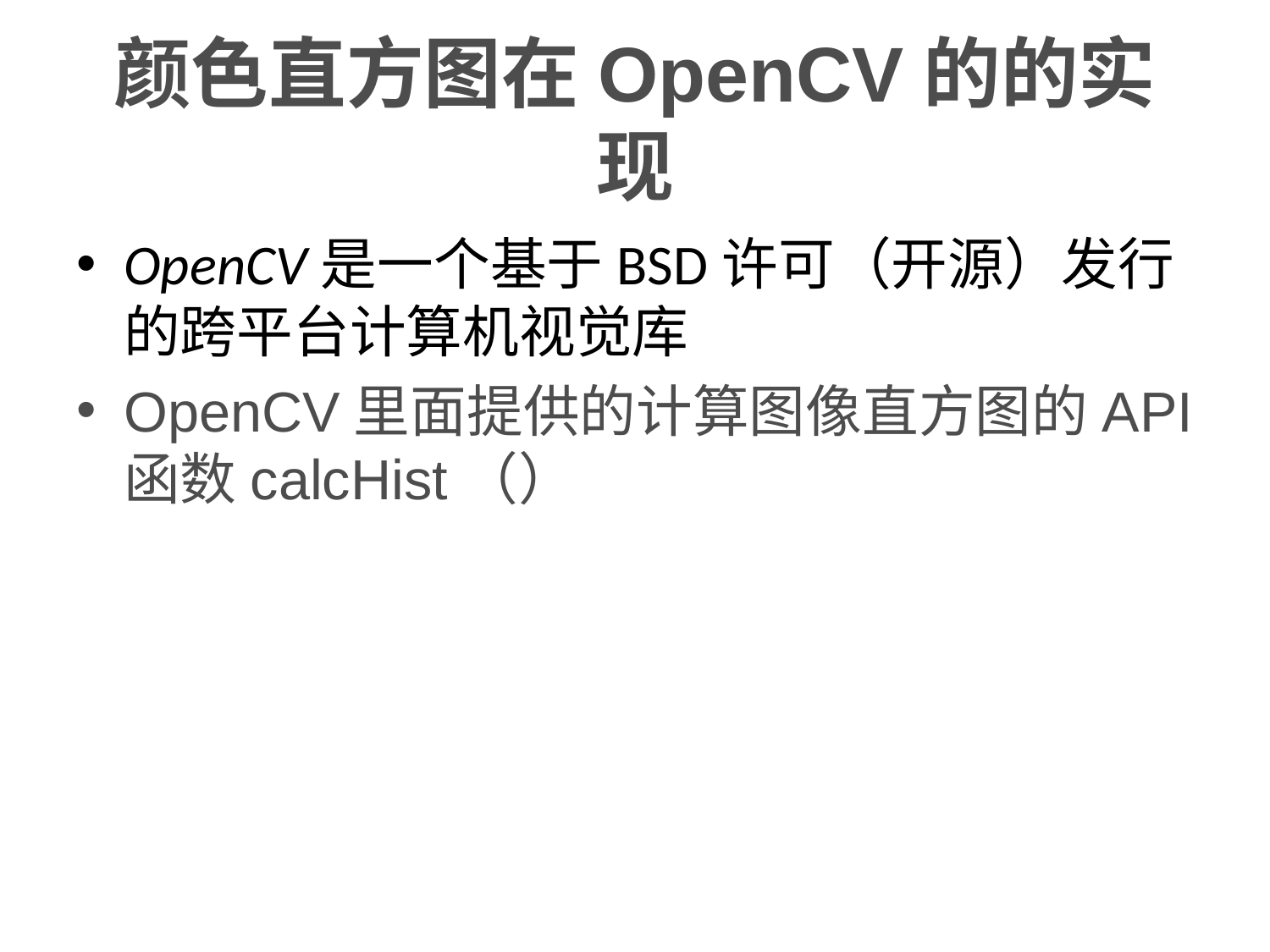

# 颜色直方图在OpenCV的的实现
OpenCV是一个基于BSD许可（开源）发行的跨平台计算机视觉库
OpenCV里面提供的计算图像直方图的API函数calcHist（）